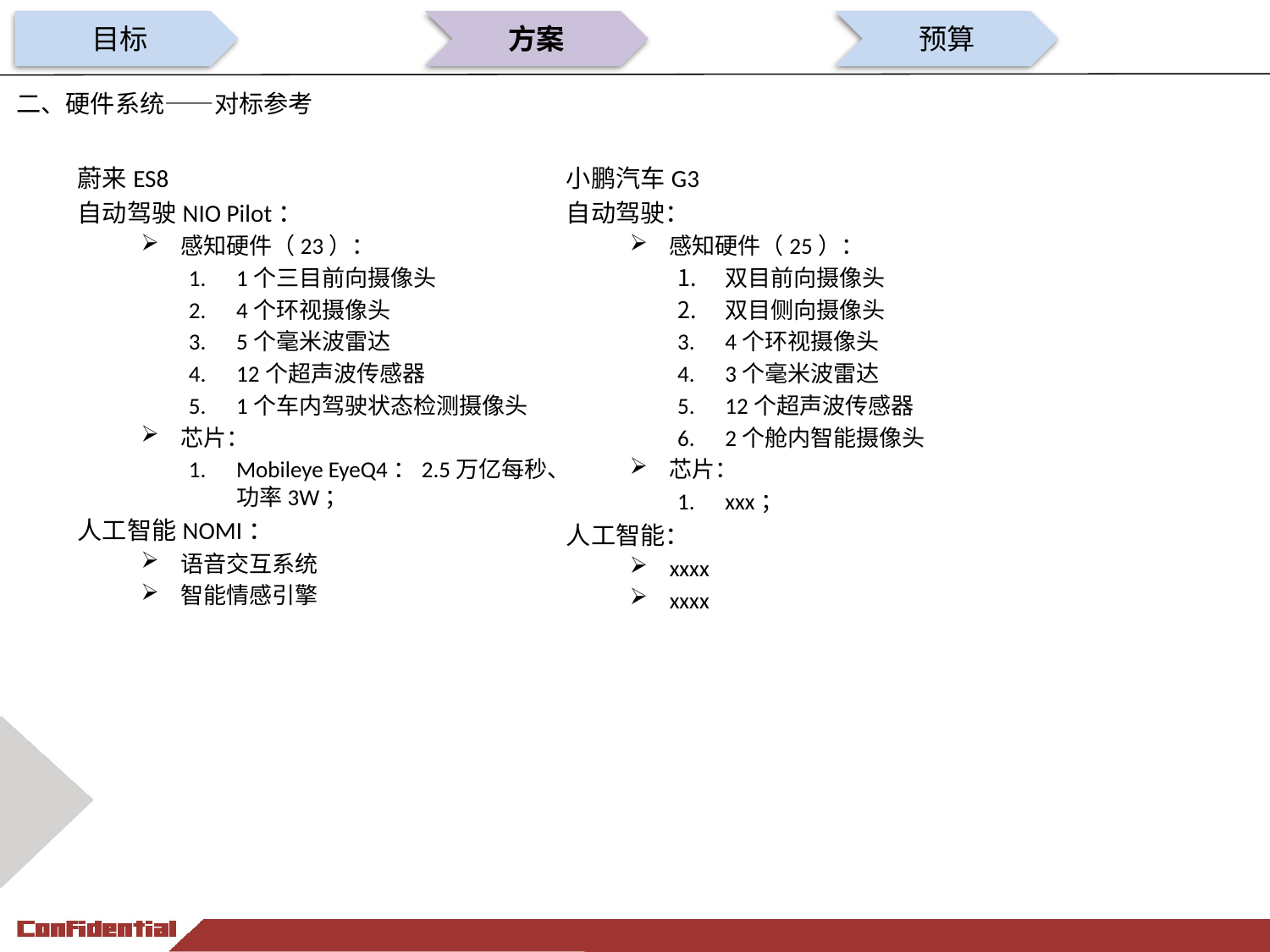

目标
方案
预算
二、硬件系统——对标参考
蔚来ES8
自动驾驶NIO Pilot：
感知硬件（23）：
1个三目前向摄像头
4个环视摄像头
5个毫米波雷达
12个超声波传感器
1个车内驾驶状态检测摄像头
芯片：
Mobileye EyeQ4：2.5万亿每秒、功率3W；
人工智能NOMI：
语音交互系统
智能情感引擎
小鹏汽车G3
自动驾驶：
感知硬件（25）：
双目前向摄像头
双目侧向摄像头
4个环视摄像头
3个毫米波雷达
12个超声波传感器
2个舱内智能摄像头
芯片：
xxx；
人工智能：
xxxx
xxxx